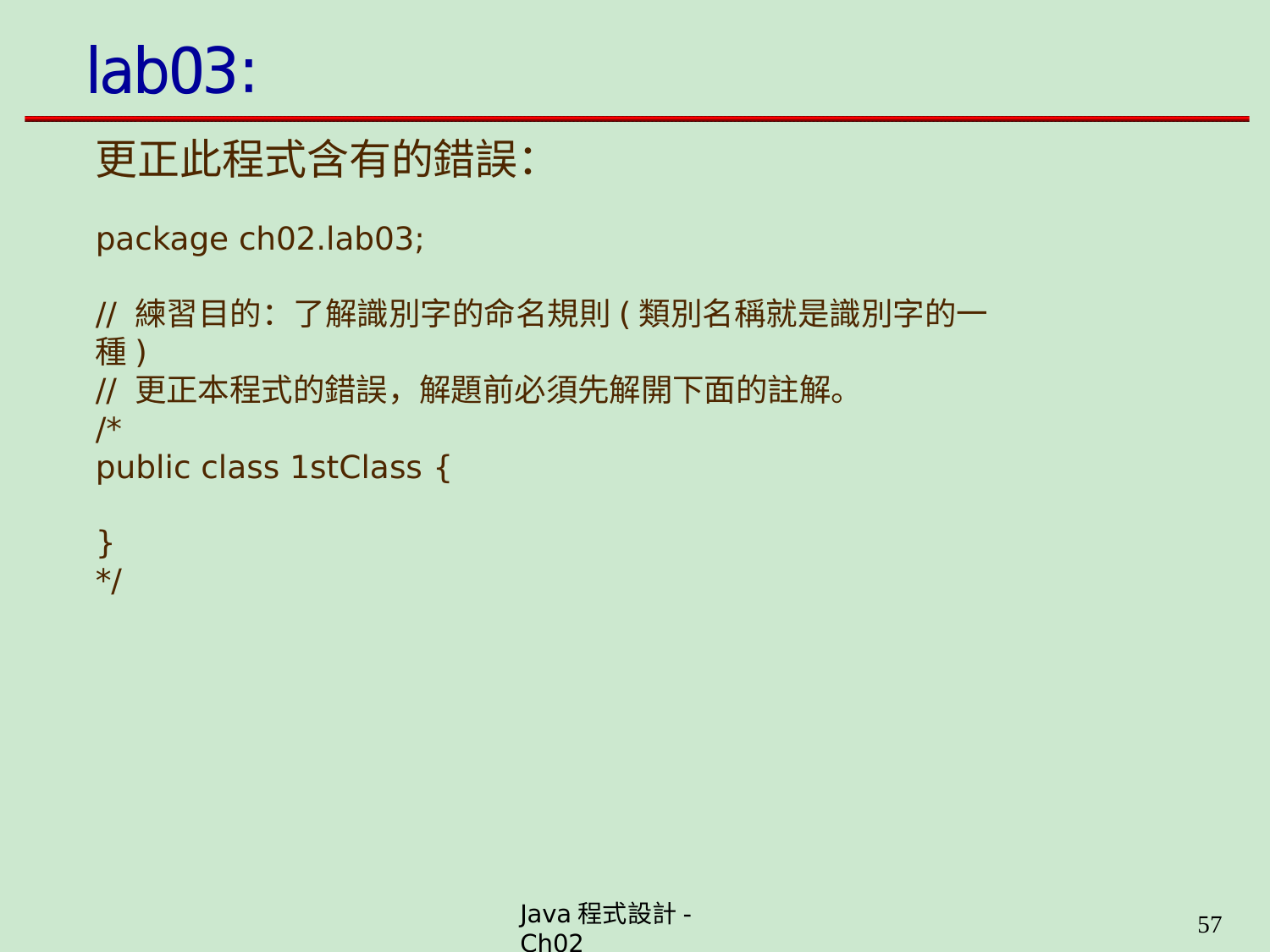

# lab03:
更正此程式含有的錯誤：
package ch02.lab03;

// 練習目的：了解識別字的命名規則(類別名稱就是識別字的一種)
// 更正本程式的錯誤，解題前必須先解開下面的註解。
/*
public class 1stClass {

}
*/
Java程式設計-Ch02
57